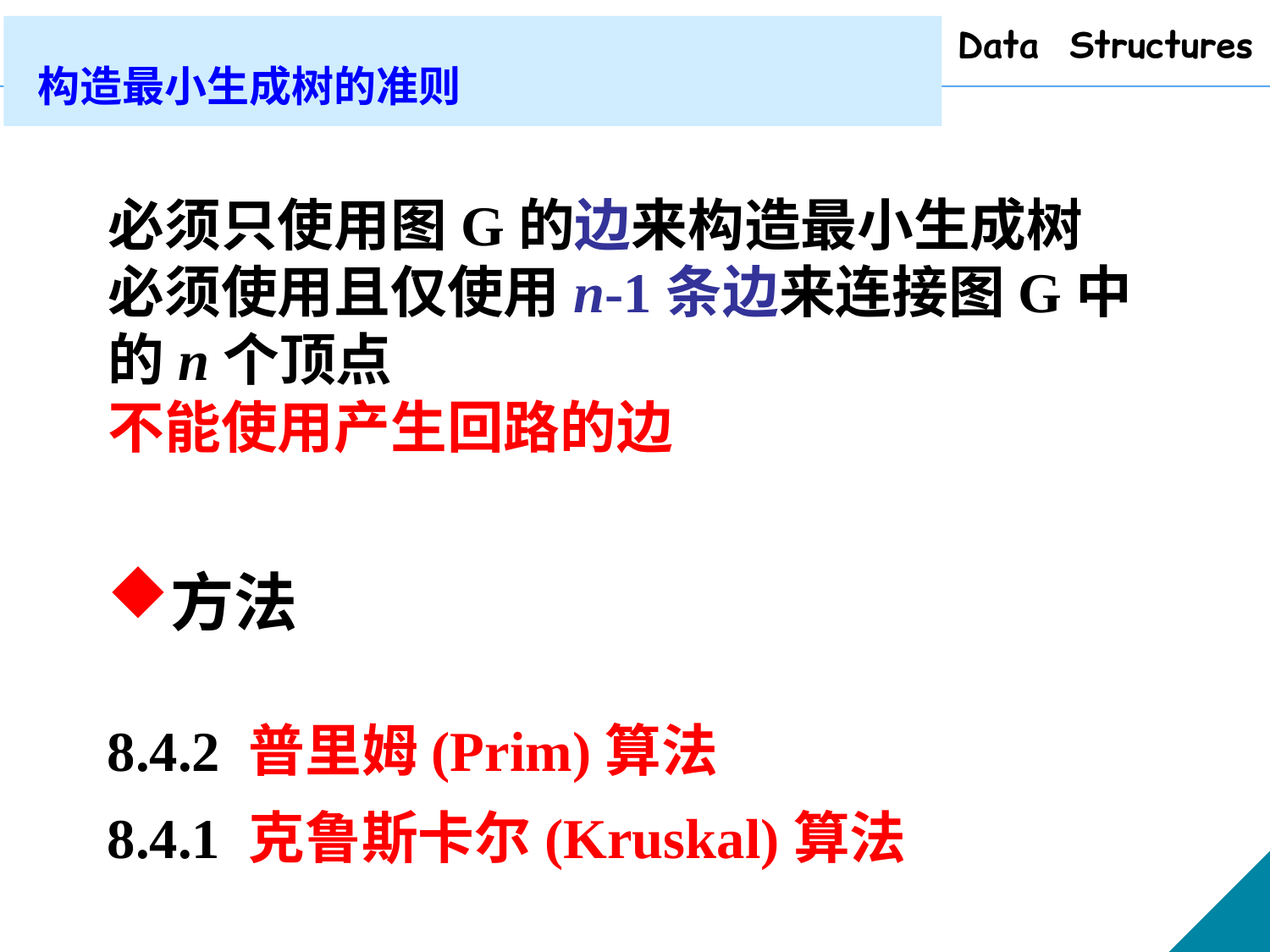

构造最小生成树的准则

必须只使用图G的边来构造最小生成树
必须使用且仅使用n-1条边来连接图G中的n个顶点
不能使用产生回路的边
方法

8.4.2 普里姆(Prim)算法
8.4.1 克鲁斯卡尔(Kruskal)算法